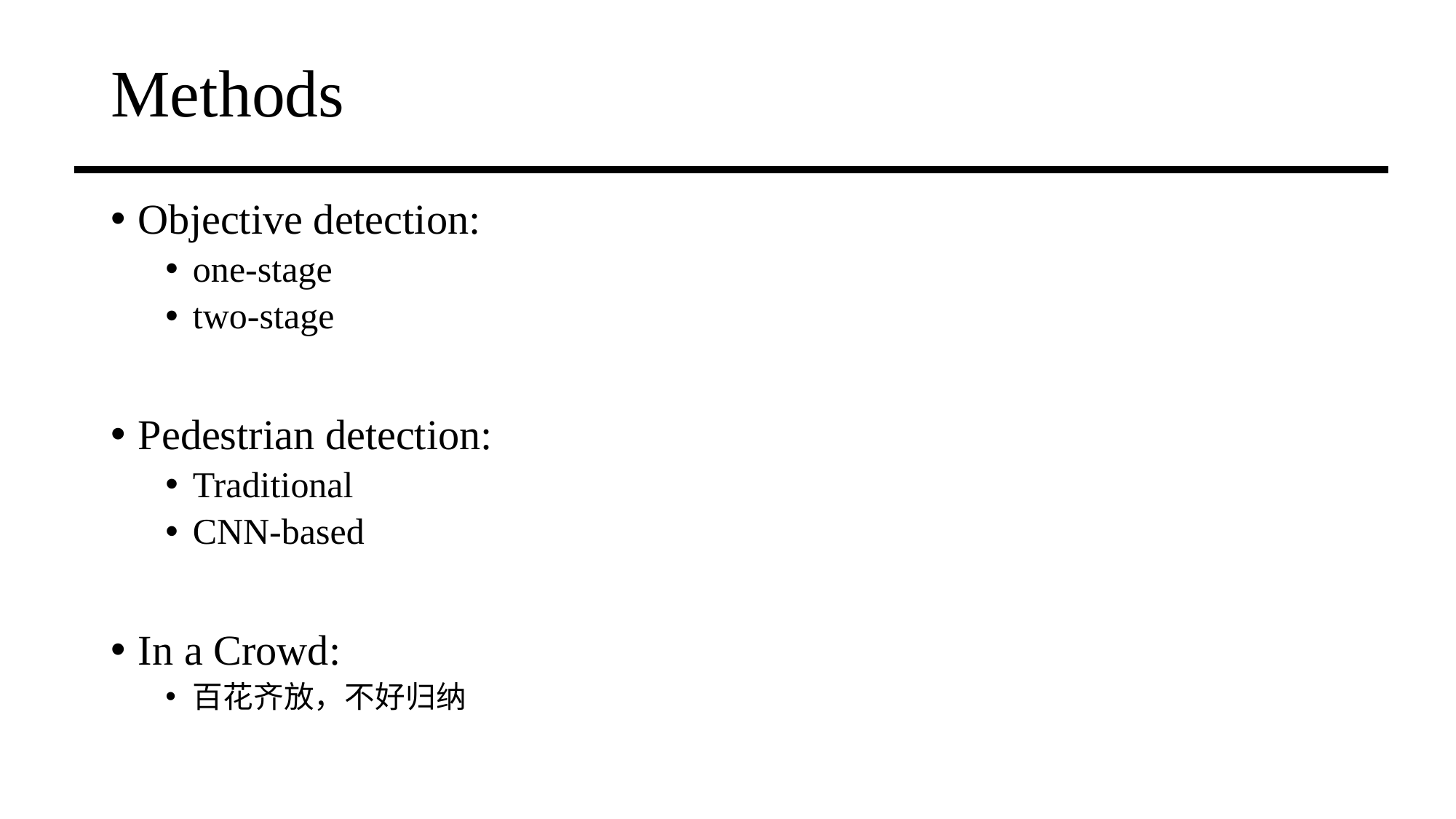

# Methods
Objective detection:
one-stage
two-stage

Pedestrian detection:
Traditional
CNN-based

In a Crowd:
百花齐放，不好归纳